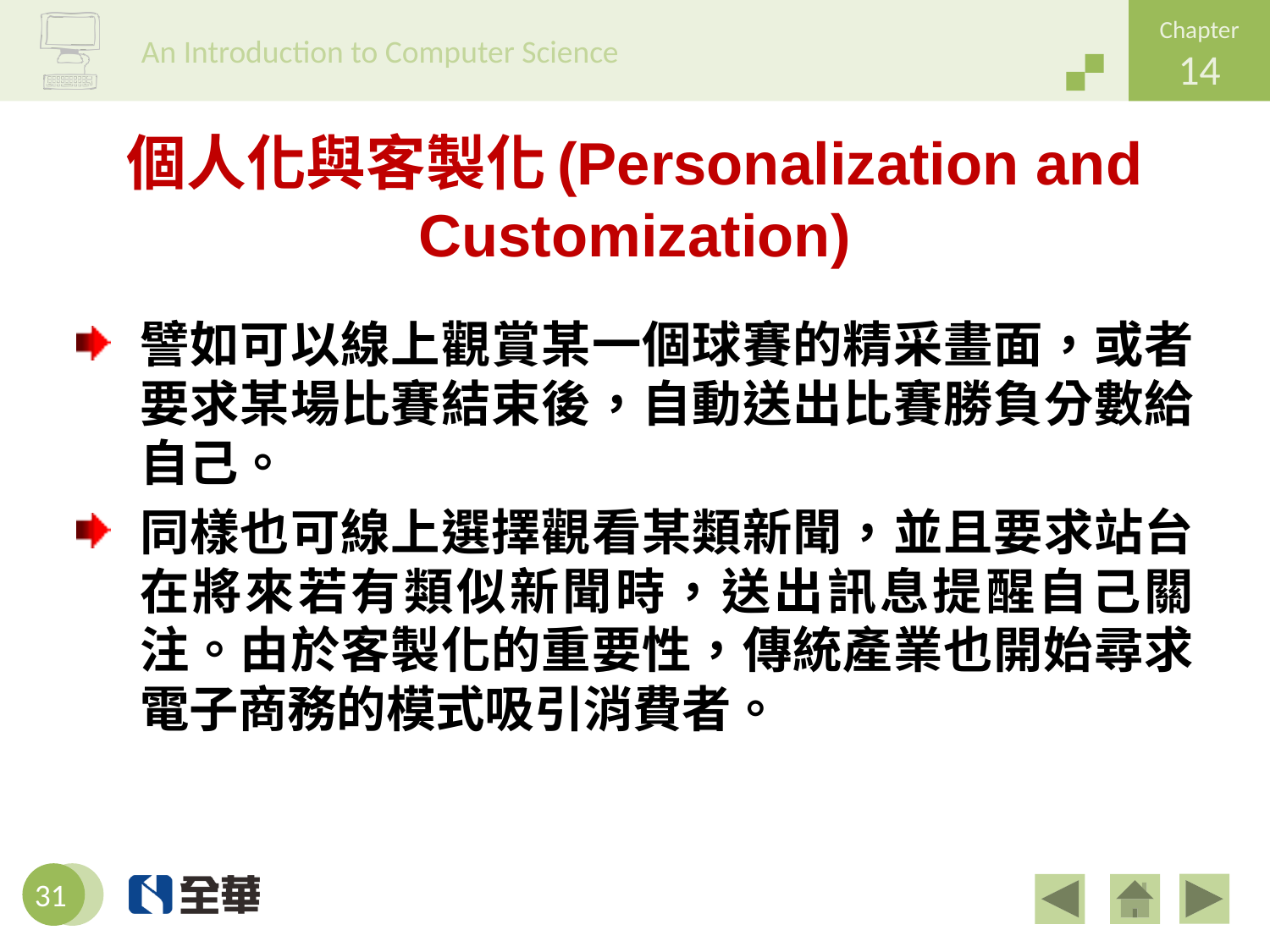

# 個人化與客製化(Personalization and Customization)
譬如可以線上觀賞某一個球賽的精采畫面，或者要求某場比賽結束後，自動送出比賽勝負分數給自己。
同樣也可線上選擇觀看某類新聞，並且要求站台在將來若有類似新聞時，送出訊息提醒自己關注。由於客製化的重要性，傳統產業也開始尋求電子商務的模式吸引消費者。